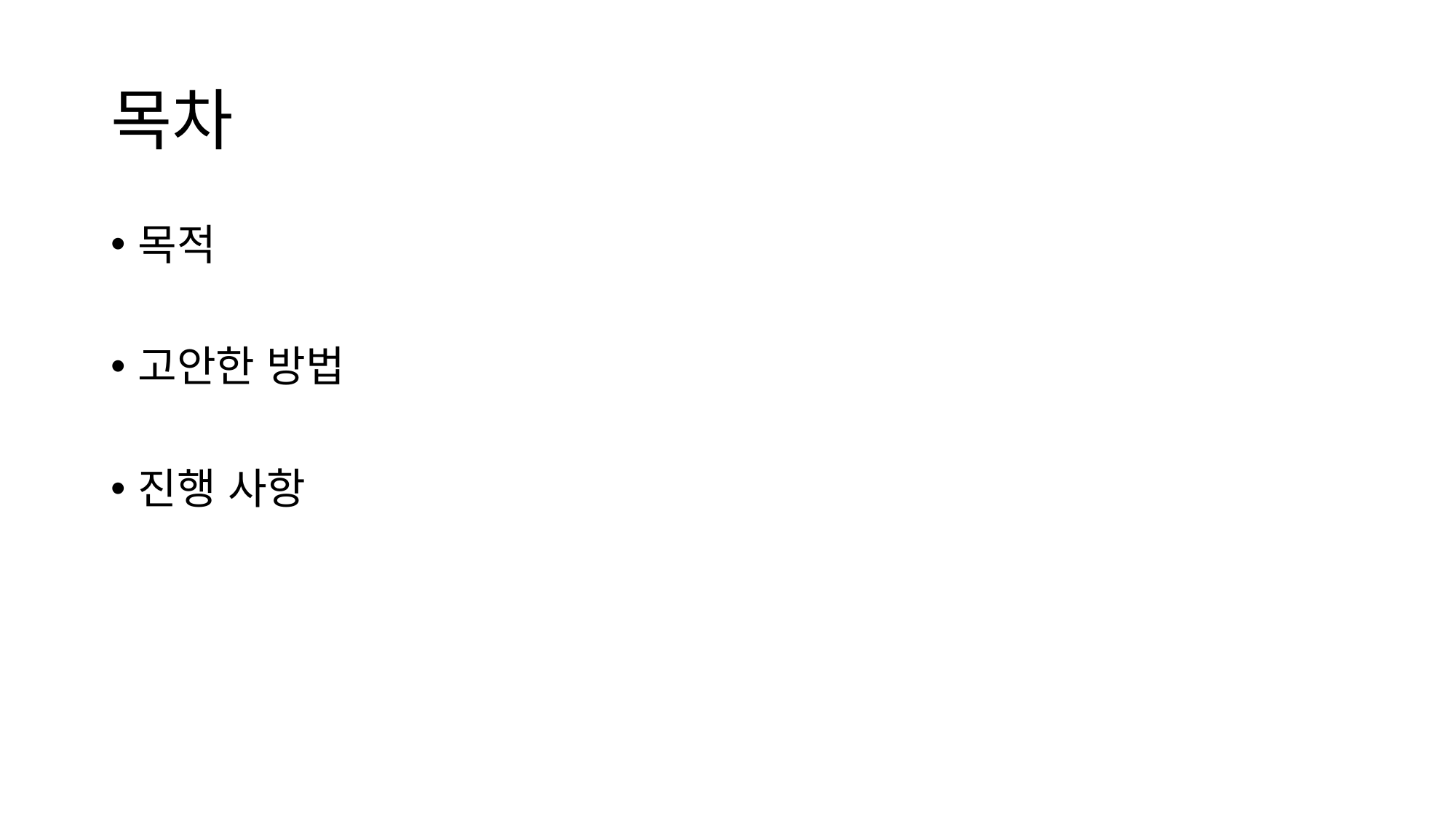

# 목차
목적

고안한 방법

진행 사항